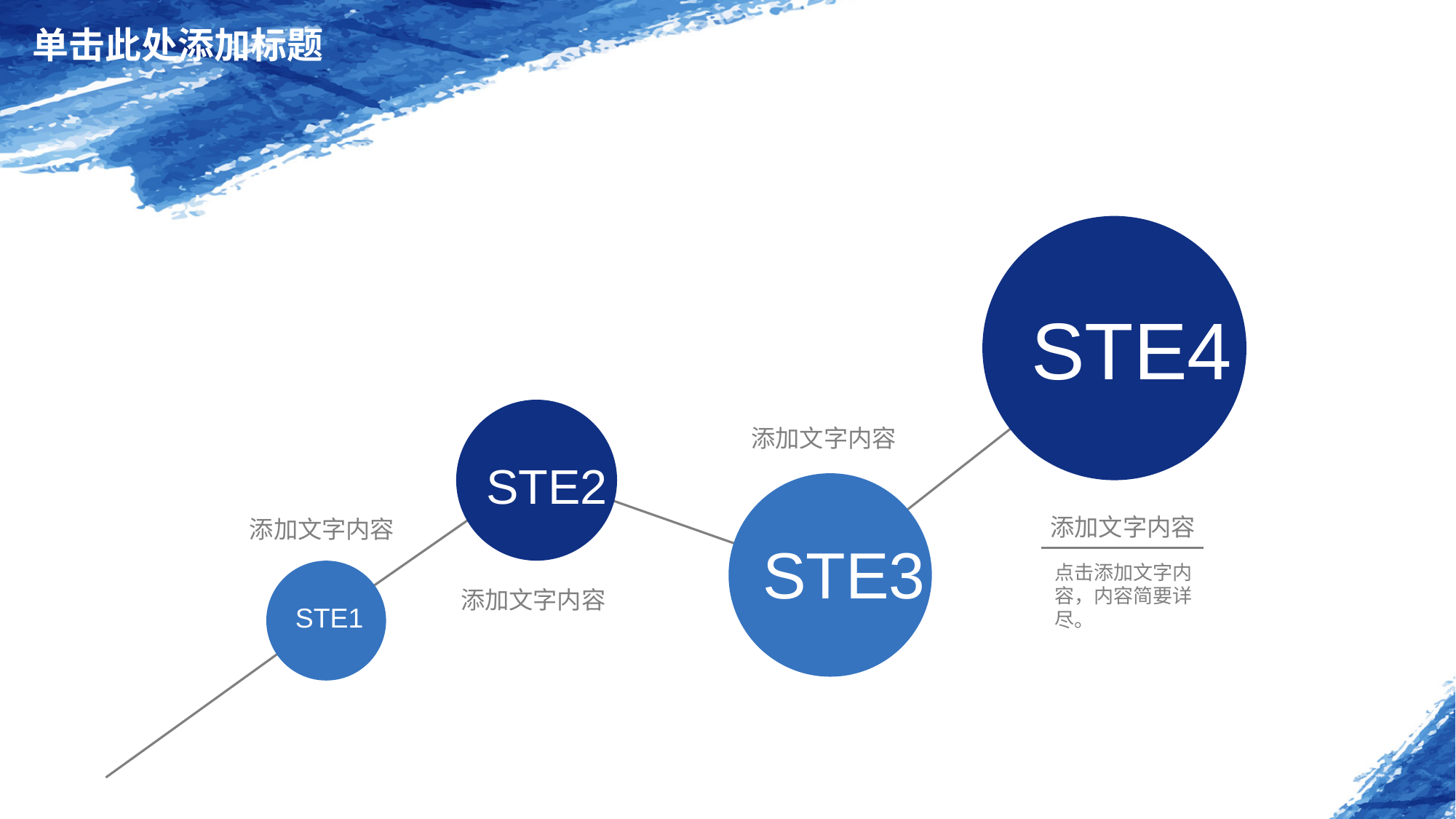

# 单击此处添加标题

STE4

添加文字内容
STE2

添加文字内容
添加文字内容
STE3
点击添加文字内
容，内容简要详
尽。

添加文字内容
STE1
0.5 秒延迟符，无
意义，可删除.